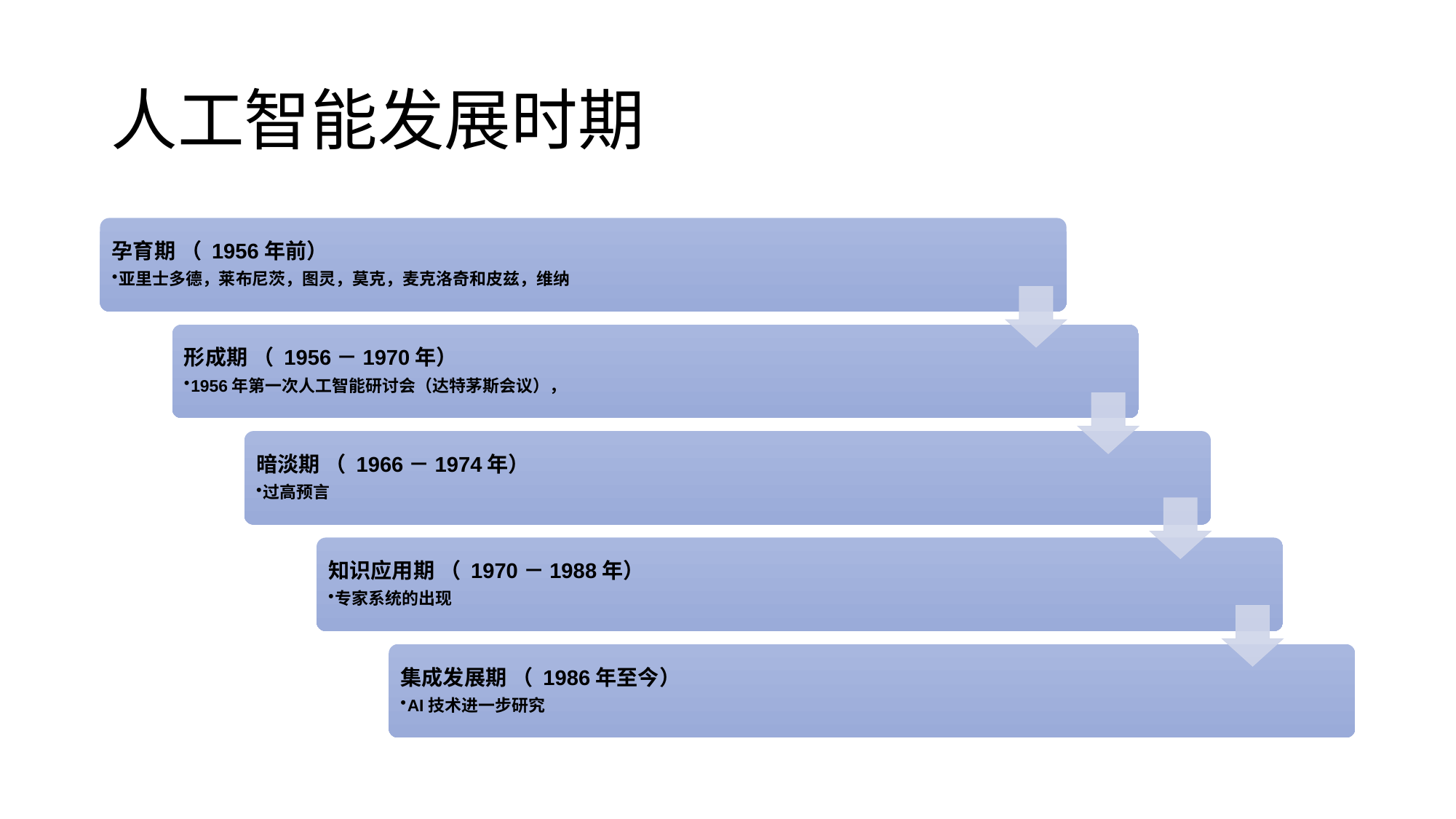

# 人工智能发展时期
孕育期 （ 1956年前）
亚里士多德，莱布尼茨，图灵，莫克，麦克洛奇和皮兹，维纳
形成期 （ 1956－1970年）
1956年第一次人工智能研讨会（达特茅斯会议），
暗淡期 （ 1966－1974年）
过高预言
知识应用期 （ 1970－1988年）
专家系统的出现
集成发展期 （ 1986年至今）
AI技术进一步研究